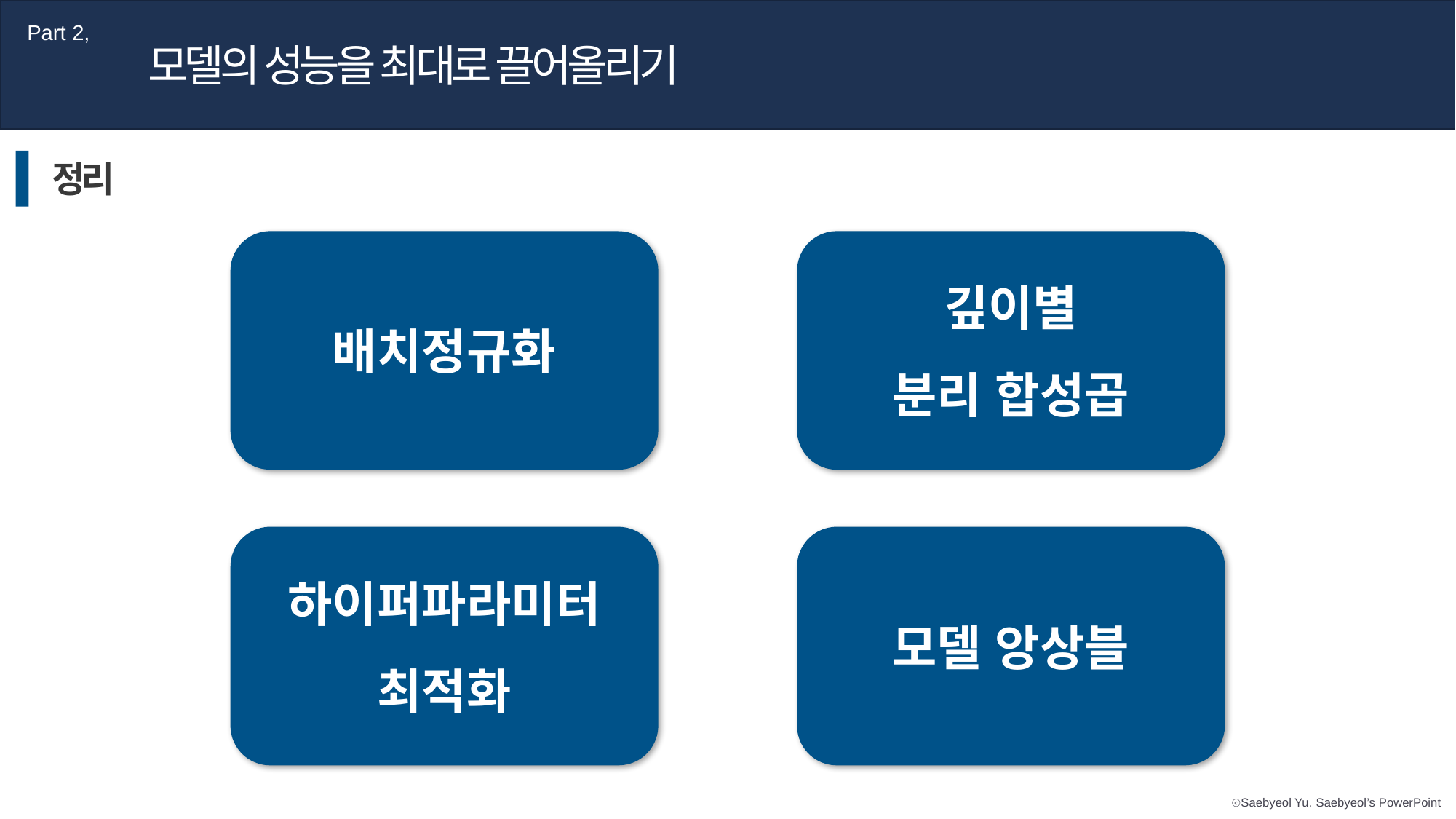

Part 2,
모델의 성능을 최대로 끌어올리기

정리
배치정규화
깊이별
분리 합성곱
하이퍼파라미터
최적화
모델 앙상블